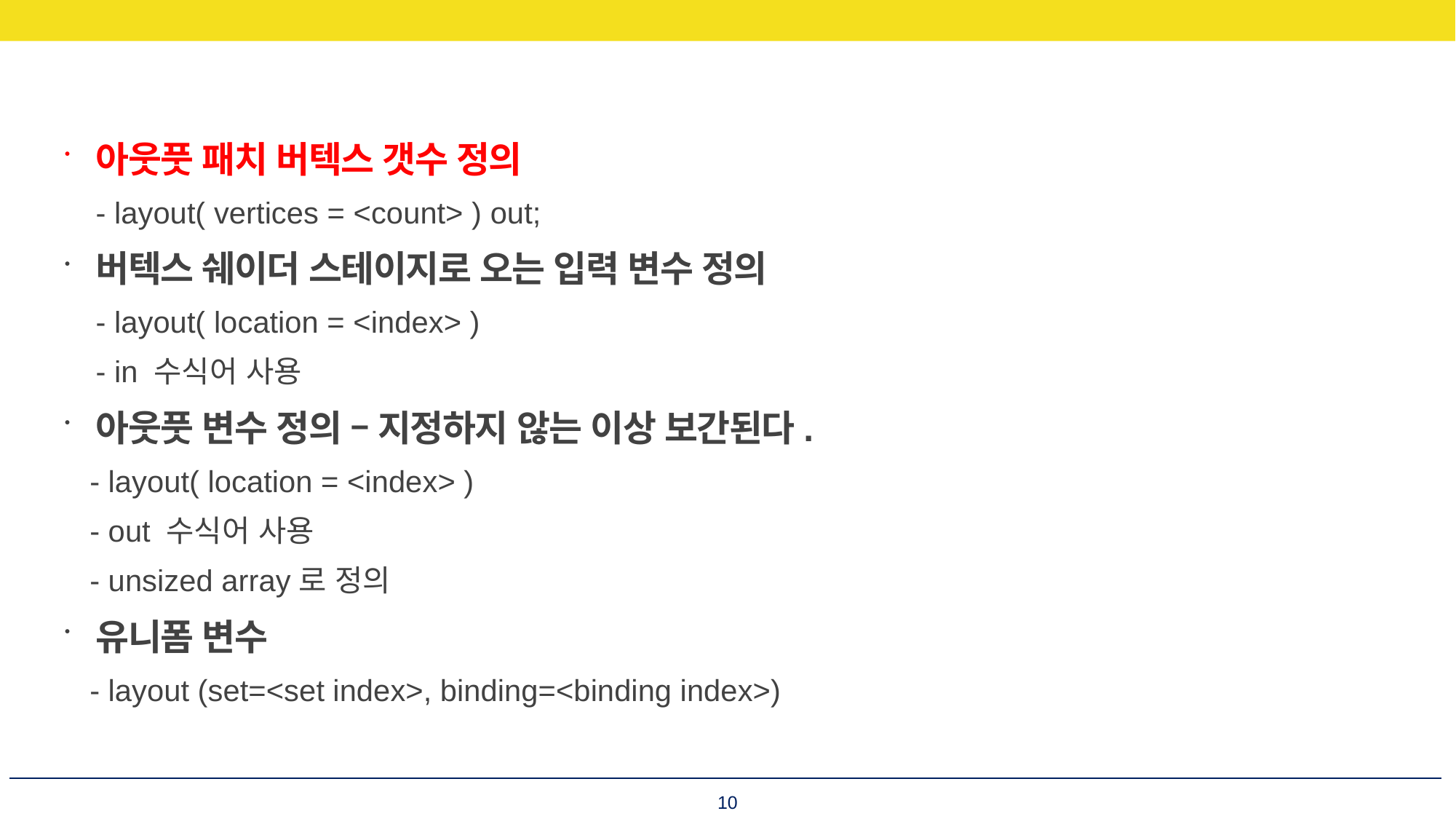

아웃풋 패치 버텍스 갯수 정의
- layout( vertices = <count> ) out;
버텍스 쉐이더 스테이지로 오는 입력 변수 정의
- layout( location = <index> )
- in 수식어 사용
아웃풋 변수 정의 – 지정하지 않는 이상 보간된다.
- layout( location = <index> )
- out 수식어 사용
- unsized array로 정의
유니폼 변수
- layout (set=<set index>, binding=<binding index>)
10